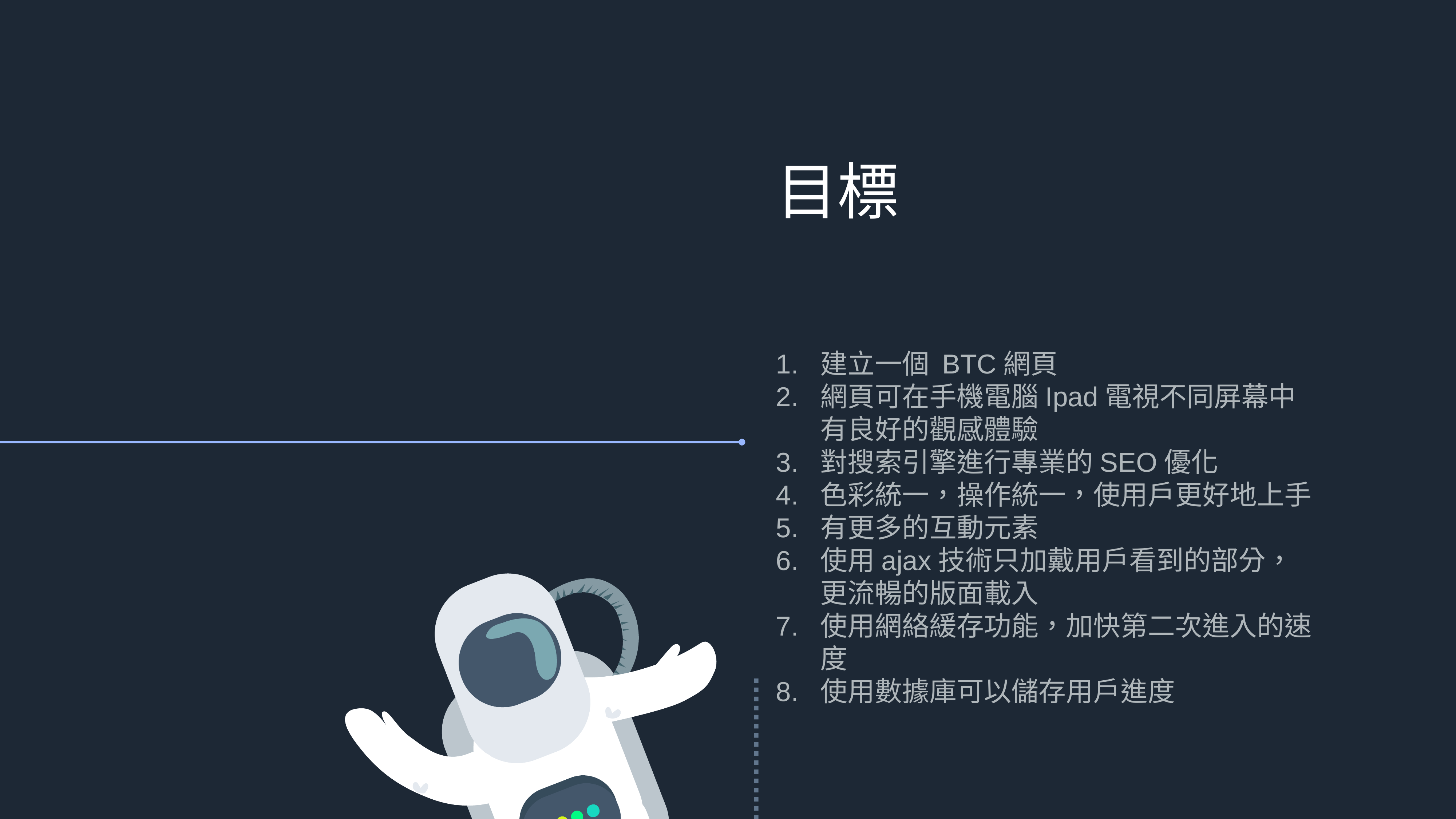

目標
建立一個 BTC網頁
網頁可在手機電腦Ipad電視不同屏幕中有良好的觀感體驗
對搜索引擎進行專業的SEO優化
色彩統一，操作統一，使用戶更好地上手
有更多的互動元素
使用ajax技術只加戴用戶看到的部分，更流暢的版面載入
使用網絡緩存功能，加快第二次進入的速度
使用數據庫可以儲存用戶進度